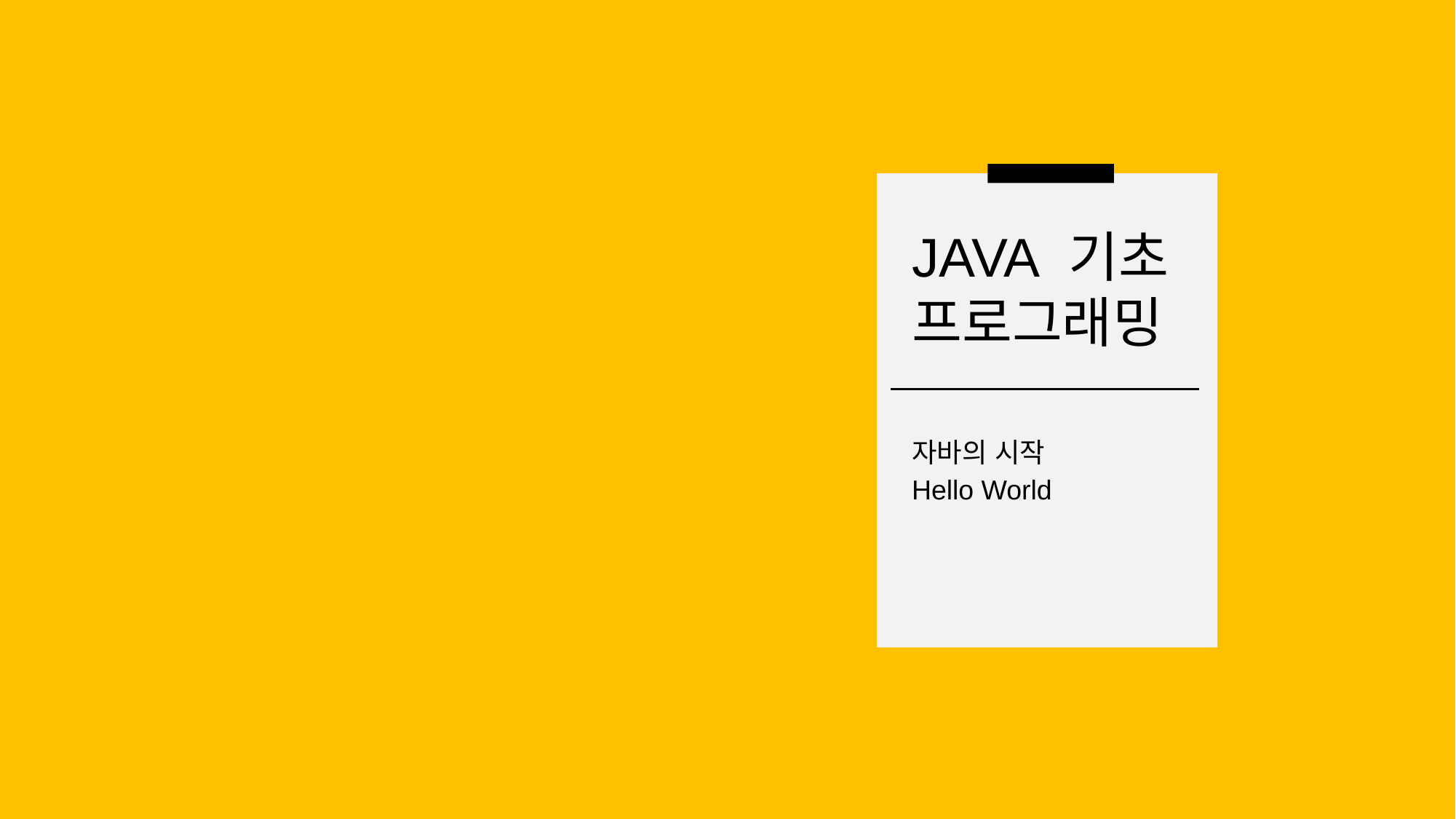

JAVA 기초 프로그래밍
자바의 시작
Hello World